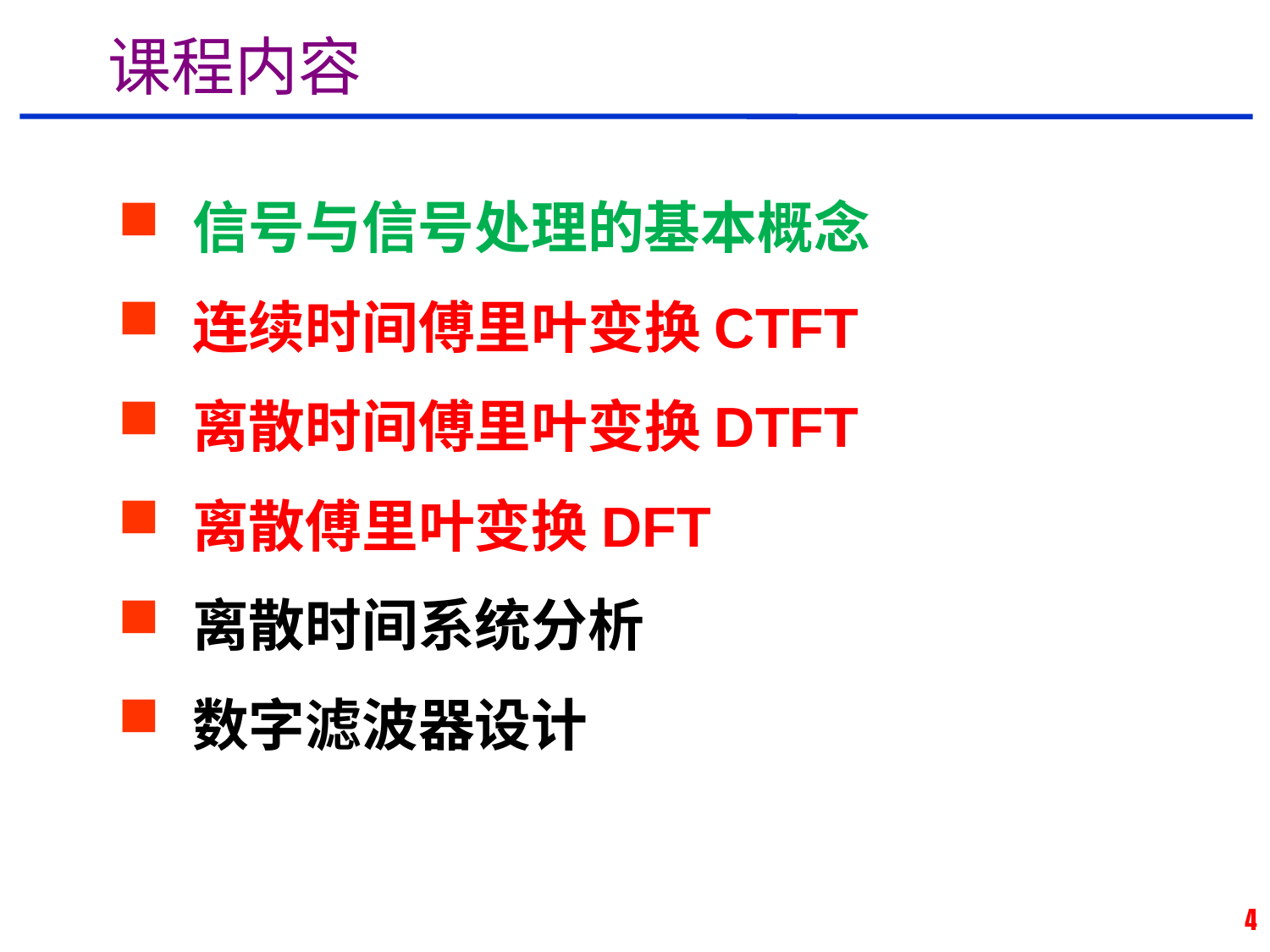

课程内容
 信号与信号处理的基本概念
 连续时间傅里叶变换CTFT
 离散时间傅里叶变换DTFT
 离散傅里叶变换DFT
 离散时间系统分析
 数字滤波器设计

4